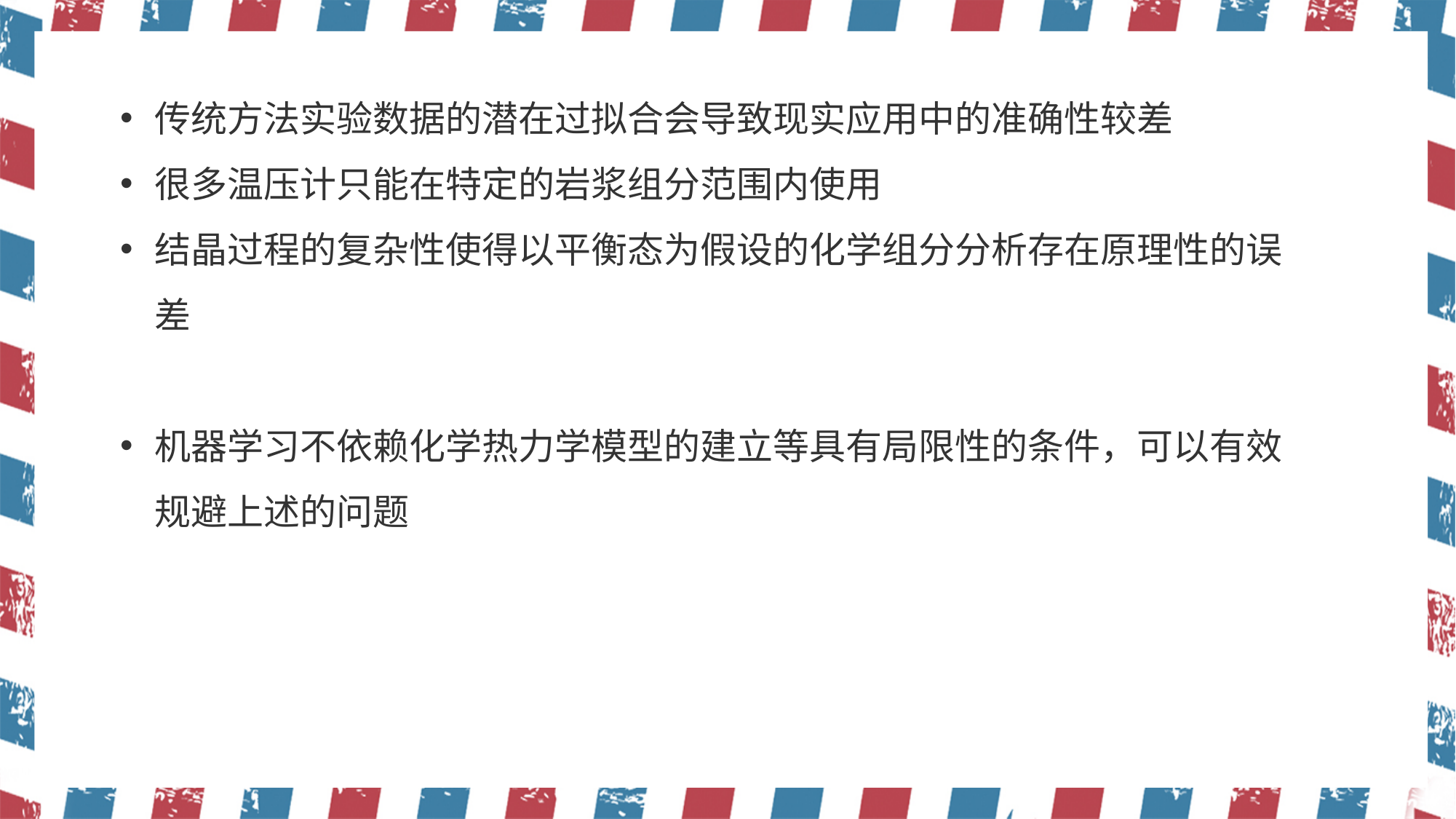

传统方法实验数据的潜在过拟合会导致现实应用中的准确性较差
很多温压计只能在特定的岩浆组分范围内使用
结晶过程的复杂性使得以平衡态为假设的化学组分分析存在原理性的误差

机器学习不依赖化学热力学模型的建立等具有局限性的条件，可以有效规避上述的问题